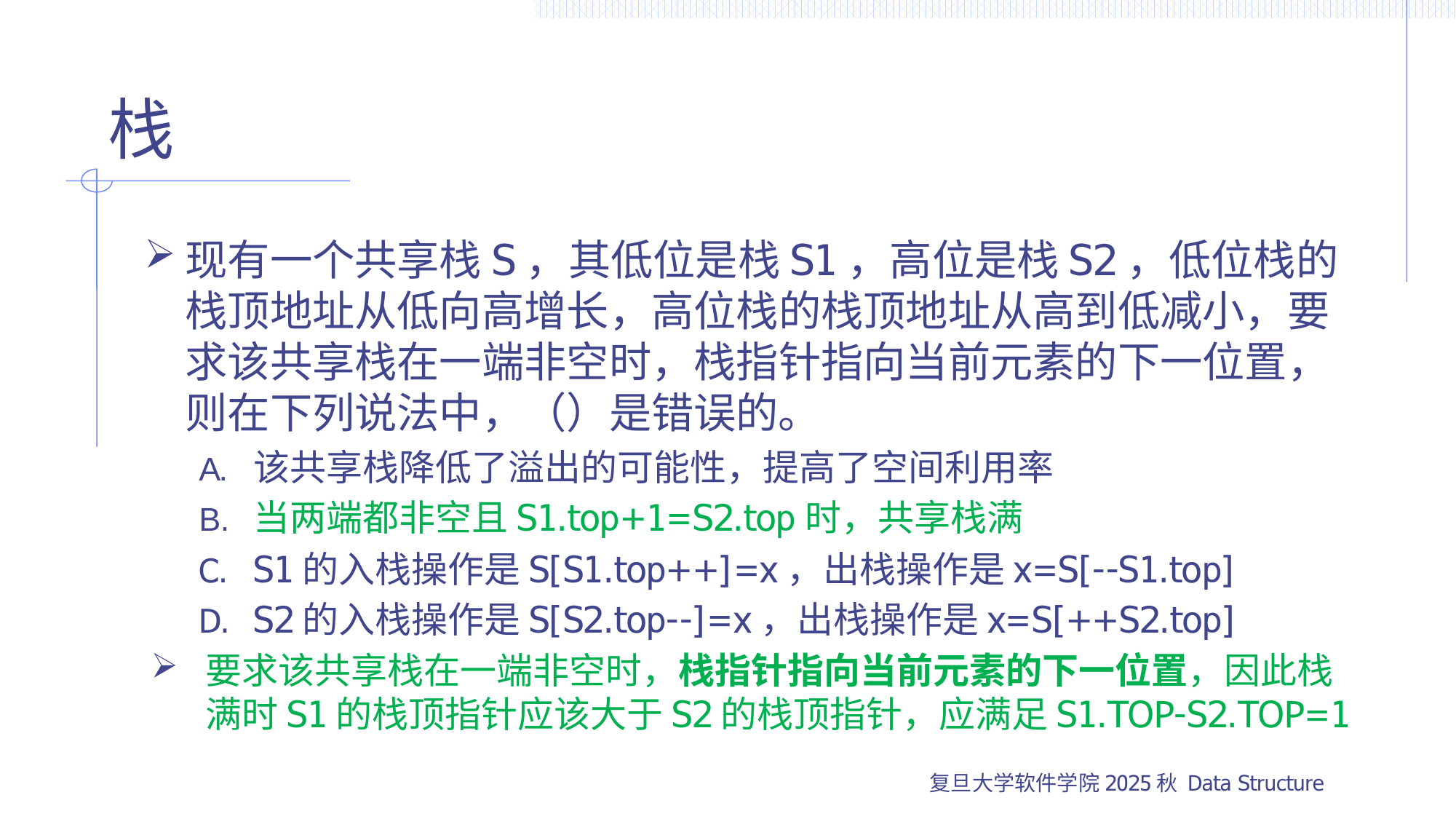

# 栈
现有一个共享栈S，其低位是栈S1，高位是栈S2，低位栈的栈顶地址从低向高增长，高位栈的栈顶地址从高到低减小，要求该共享栈在一端非空时，栈指针指向当前元素的下一位置，则在下列说法中，（）是错误的。
该共享栈降低了溢出的可能性，提高了空间利用率
当两端都非空且S1.top+1=S2.top时，共享栈满
S1的入栈操作是S[S1.top++]=x，出栈操作是x=S[--S1.top]
S2的入栈操作是S[S2.top--]=x，出栈操作是x=S[++S2.top]
要求该共享栈在一端非空时，栈指针指向当前元素的下一位置，因此栈满时S1的栈顶指针应该大于S2的栈顶指针，应满足S1.TOP-S2.TOP=1